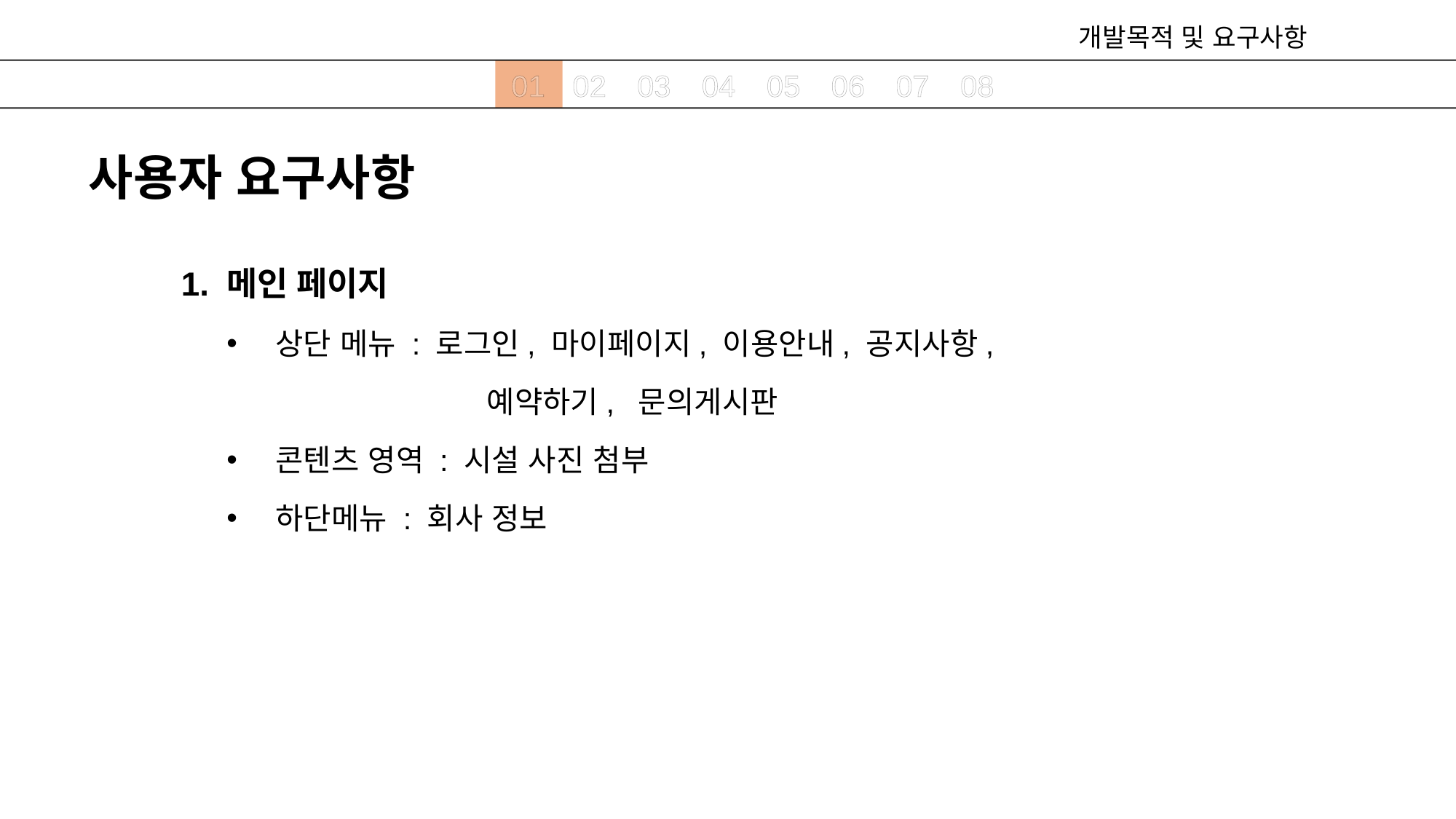

개발목적 및 요구사항

01
02
03
04
05
06
07
08
사용자 요구사항
1. 메인 페이지
상단 메뉴 : 로그인, 마이페이지, 이용안내, 공지사항,
		    예약하기,  문의게시판
콘텐츠 영역 : 시설 사진 첨부
하단메뉴 : 회사 정보